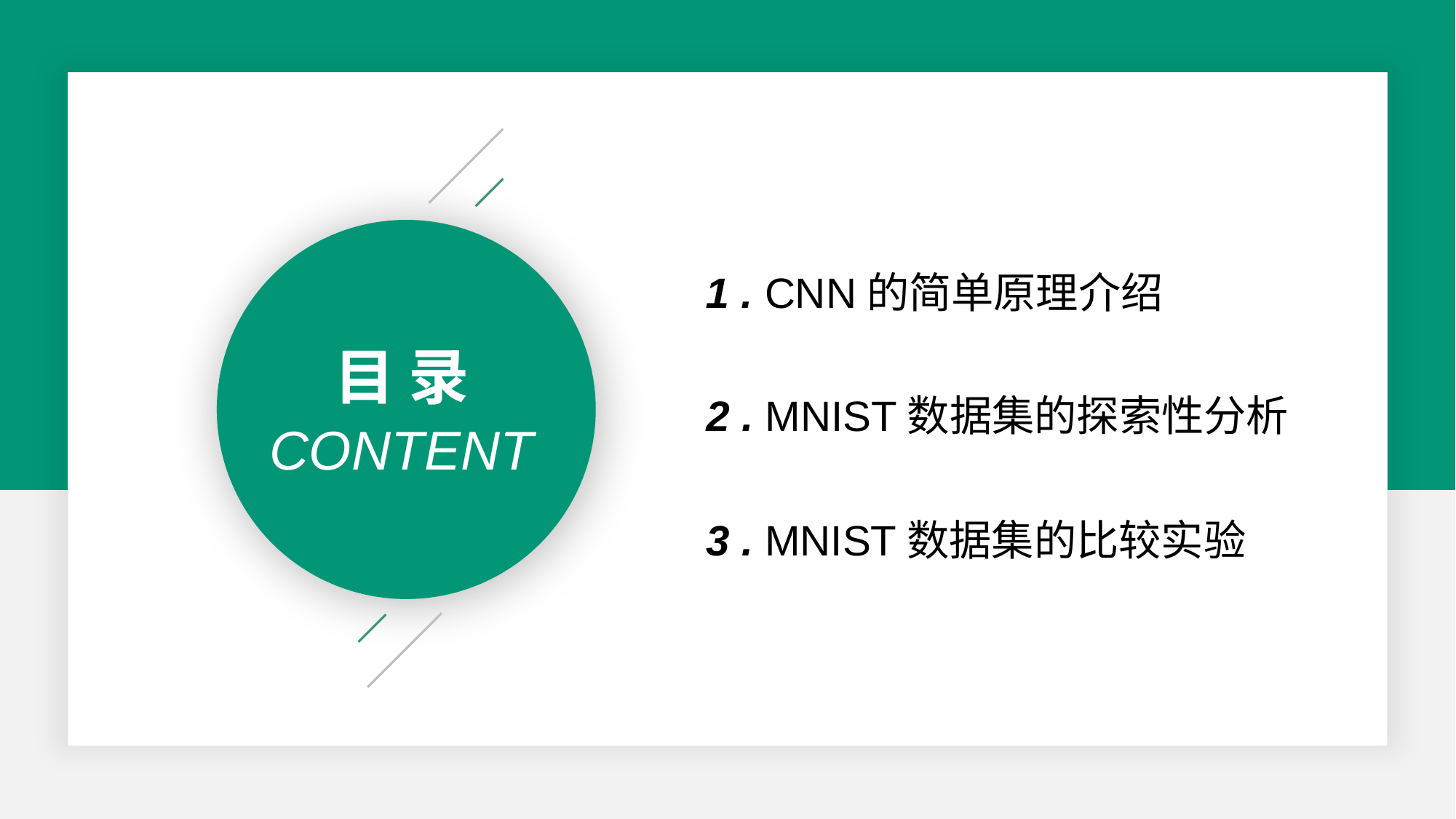

1 . CNN的简单原理介绍
目 录
2 . MNIST数据集的探索性分析
CONTENT
3 . MNIST数据集的比较实验